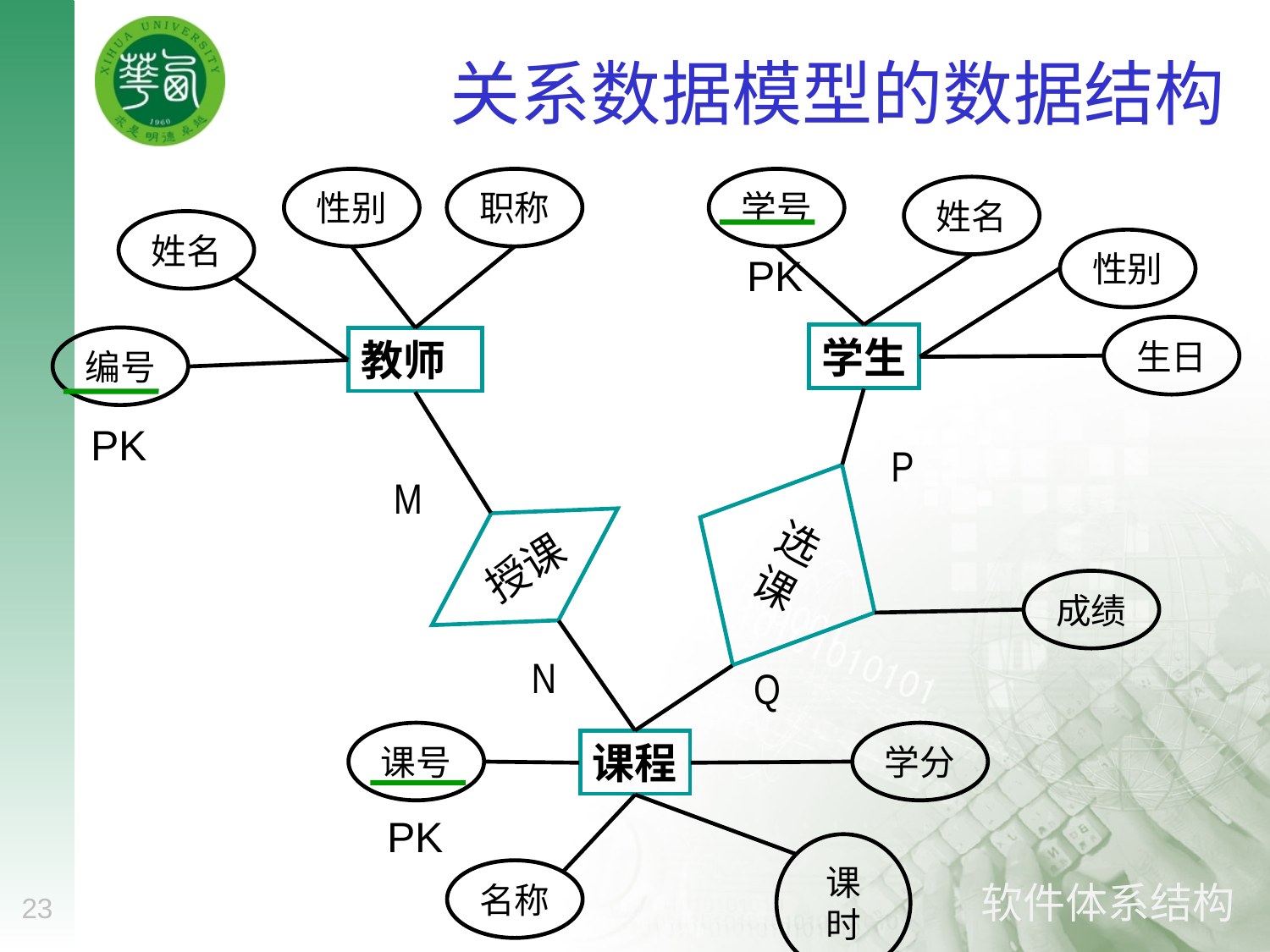

# 关系数据模型的数据结构
性别
职称
姓名
编号
教师
学号
姓名
性别
生日
学生
P
选课
成绩
Q
M
授课
N
课号
学分
课程
课时
名称

PK

PK

PK
23